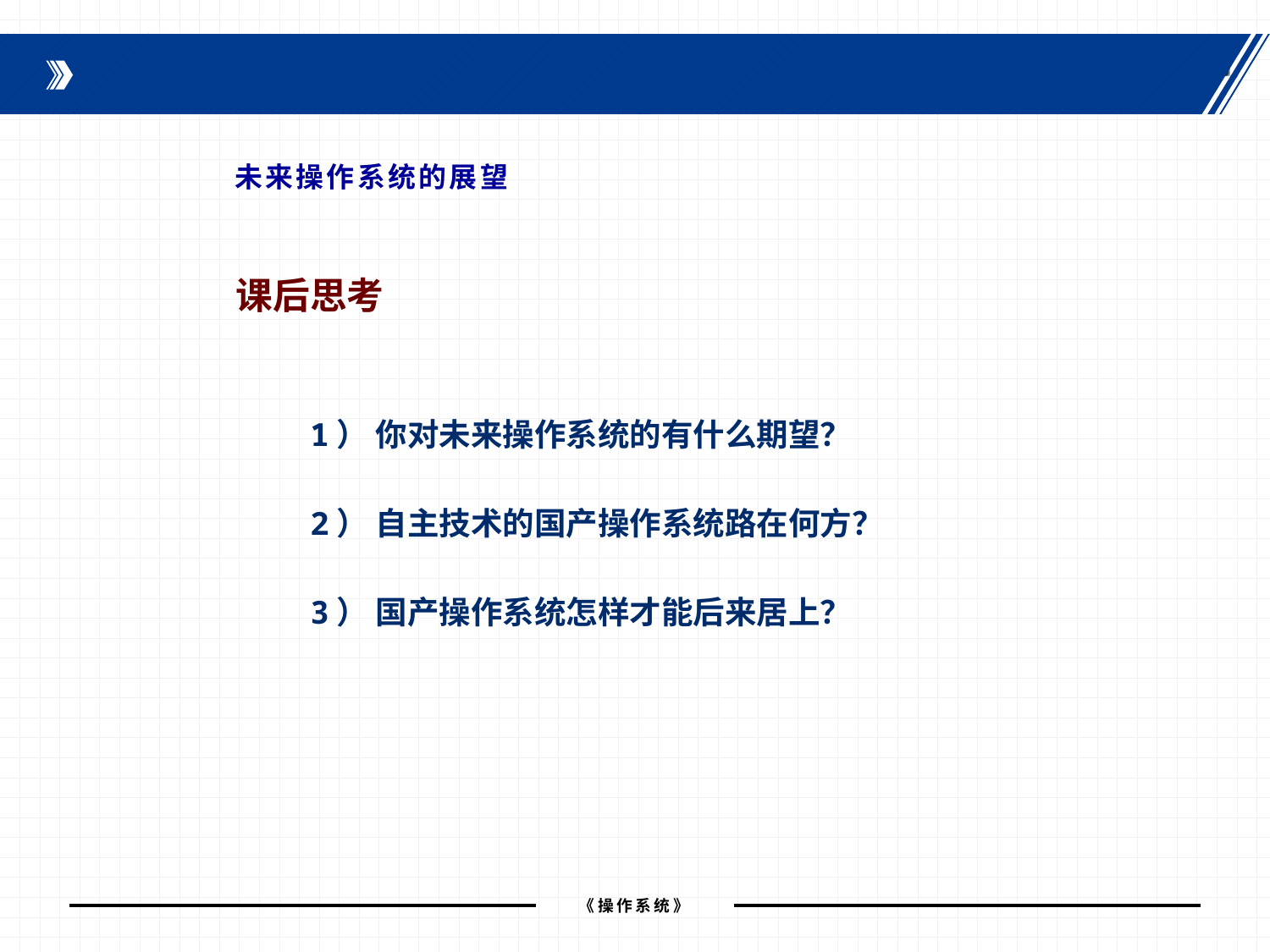

未来操作系统的展望
课后思考
1） 你对未来操作系统的有什么期望？

2） 自主技术的国产操作系统路在何方？

3） 国产操作系统怎样才能后来居上？